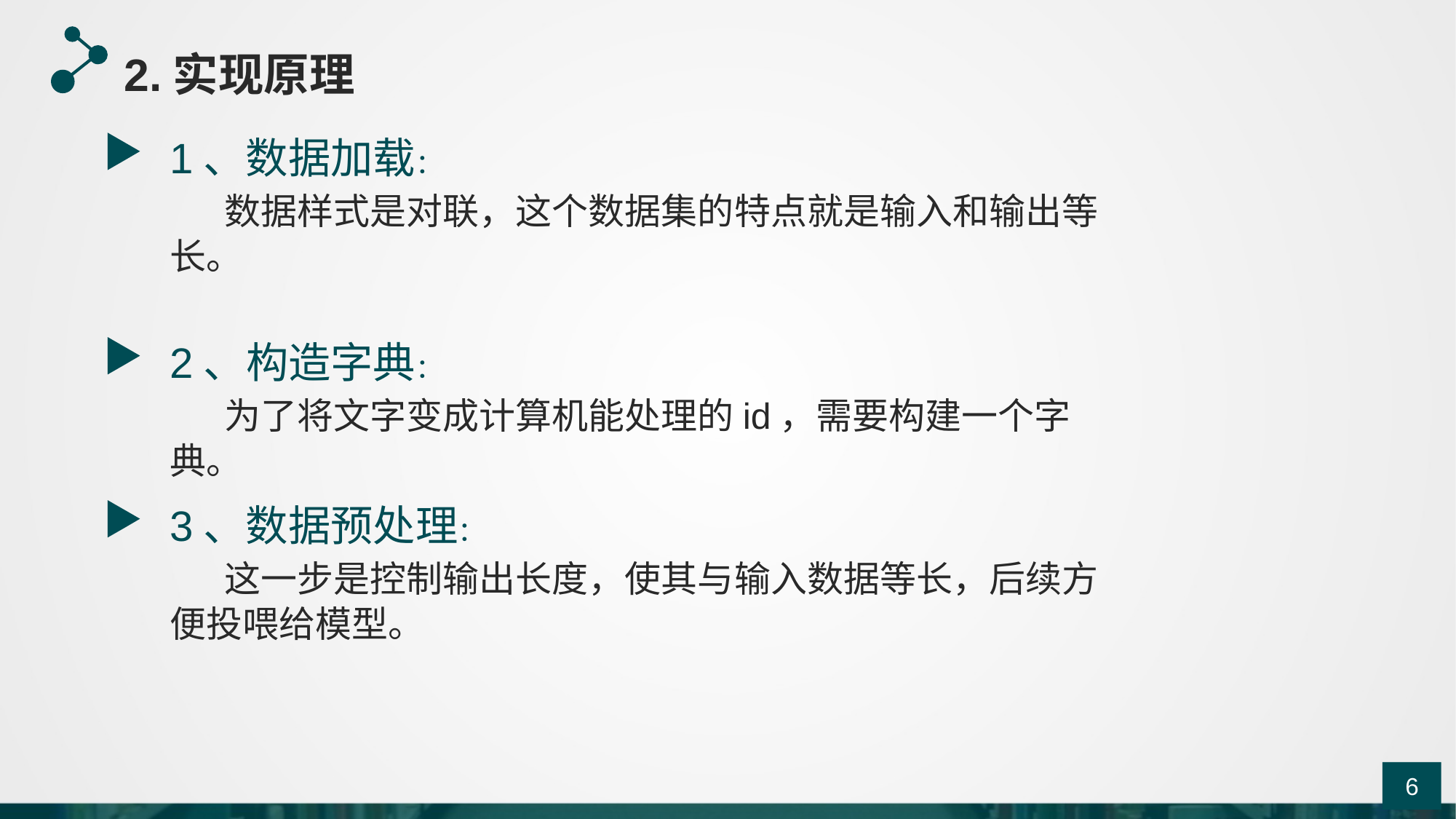

2.实现原理

1、数据加载：
     数据样式是对联，这个数据集的特点就是输入和输出等长。

2、构造字典：
     为了将文字变成计算机能处理的id，需要构建一个字典。

3、数据预处理：
     这一步是控制输出长度，使其与输入数据等长，后续方便投喂给模型。